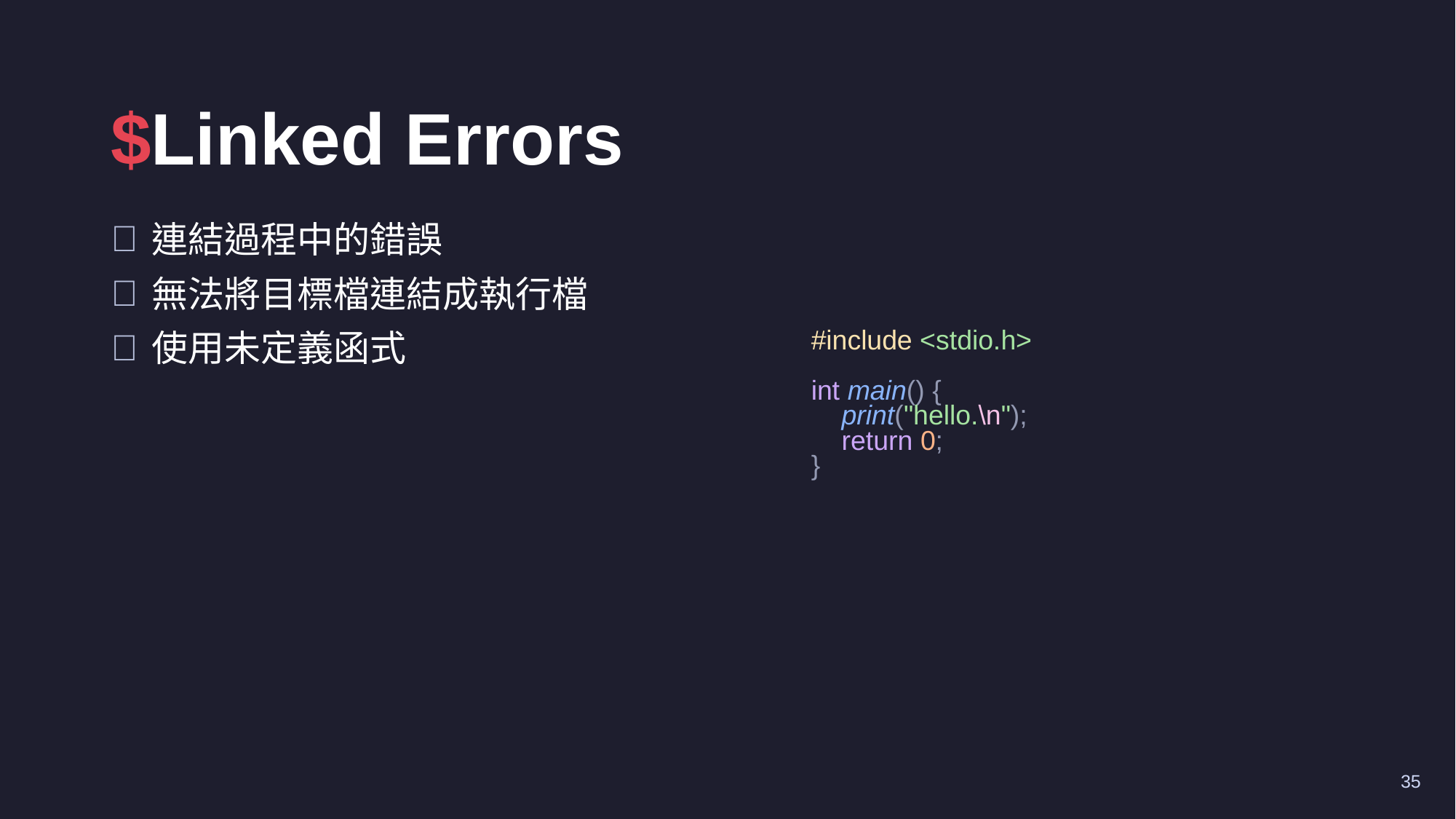

# $Linked Errors
連結過程中的錯誤
無法將目標檔連結成執行檔
使用未定義函式

#include <stdio.h>
int main() {
    print("hello.\n");
    return 0;
}
35